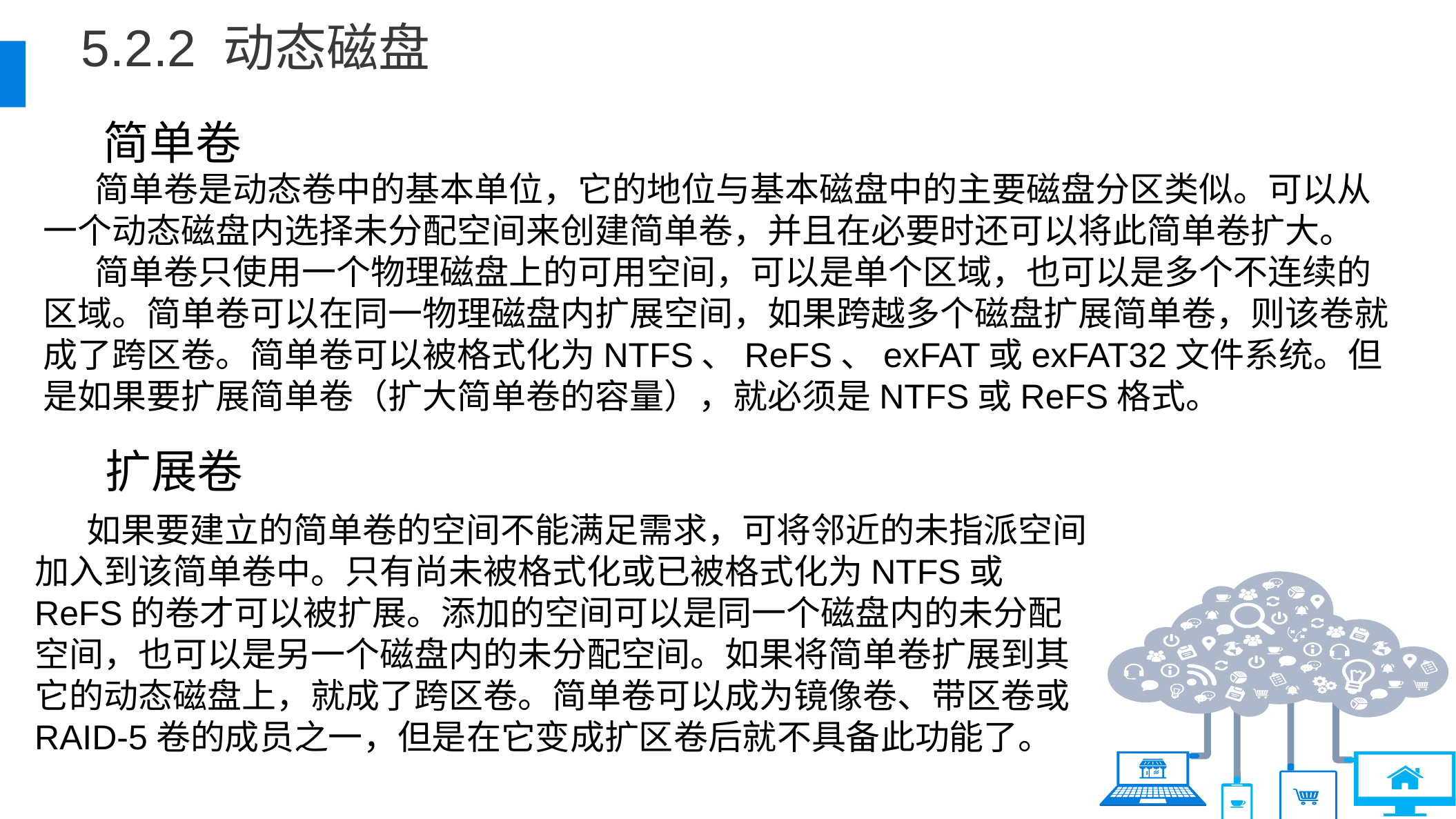

5.2.2 动态磁盘
简单卷
简单卷是动态卷中的基本单位，它的地位与基本磁盘中的主要磁盘分区类似。可以从一个动态磁盘内选择未分配空间来创建简单卷，并且在必要时还可以将此简单卷扩大。
简单卷只使用一个物理磁盘上的可用空间，可以是单个区域，也可以是多个不连续的区域。简单卷可以在同一物理磁盘内扩展空间，如果跨越多个磁盘扩展简单卷，则该卷就成了跨区卷。简单卷可以被格式化为NTFS、ReFS、exFAT或exFAT32文件系统。但是如果要扩展简单卷（扩大简单卷的容量），就必须是NTFS或ReFS格式。

扩展卷
如果要建立的简单卷的空间不能满足需求，可将邻近的未指派空间加入到该简单卷中。只有尚未被格式化或已被格式化为NTFS或ReFS的卷才可以被扩展。添加的空间可以是同一个磁盘内的未分配空间，也可以是另一个磁盘内的未分配空间。如果将简单卷扩展到其它的动态磁盘上，就成了跨区卷。简单卷可以成为镜像卷、带区卷或RAID-5卷的成员之一，但是在它变成扩区卷后就不具备此功能了。